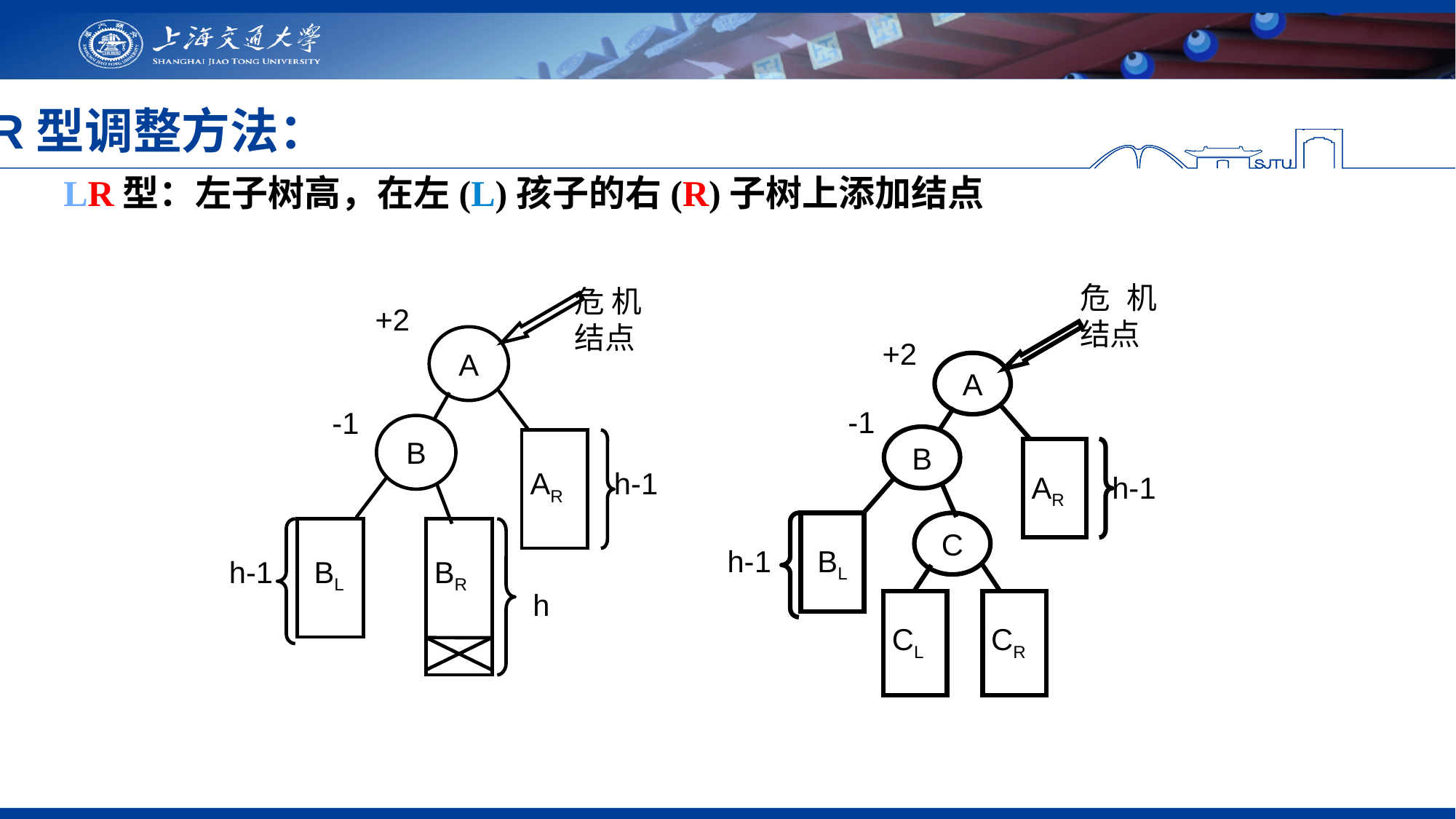

LR型调整方法：
LR型：左子树高，在左(L)孩子的右(R)子树上添加结点
危机结点
+2

A

-1
B

 AR
h-1

h-1
  BL
 BR
h

危机结点
+2

A
-1

B

 AR
h-1

C
h-1
  BL

 CL
 CR